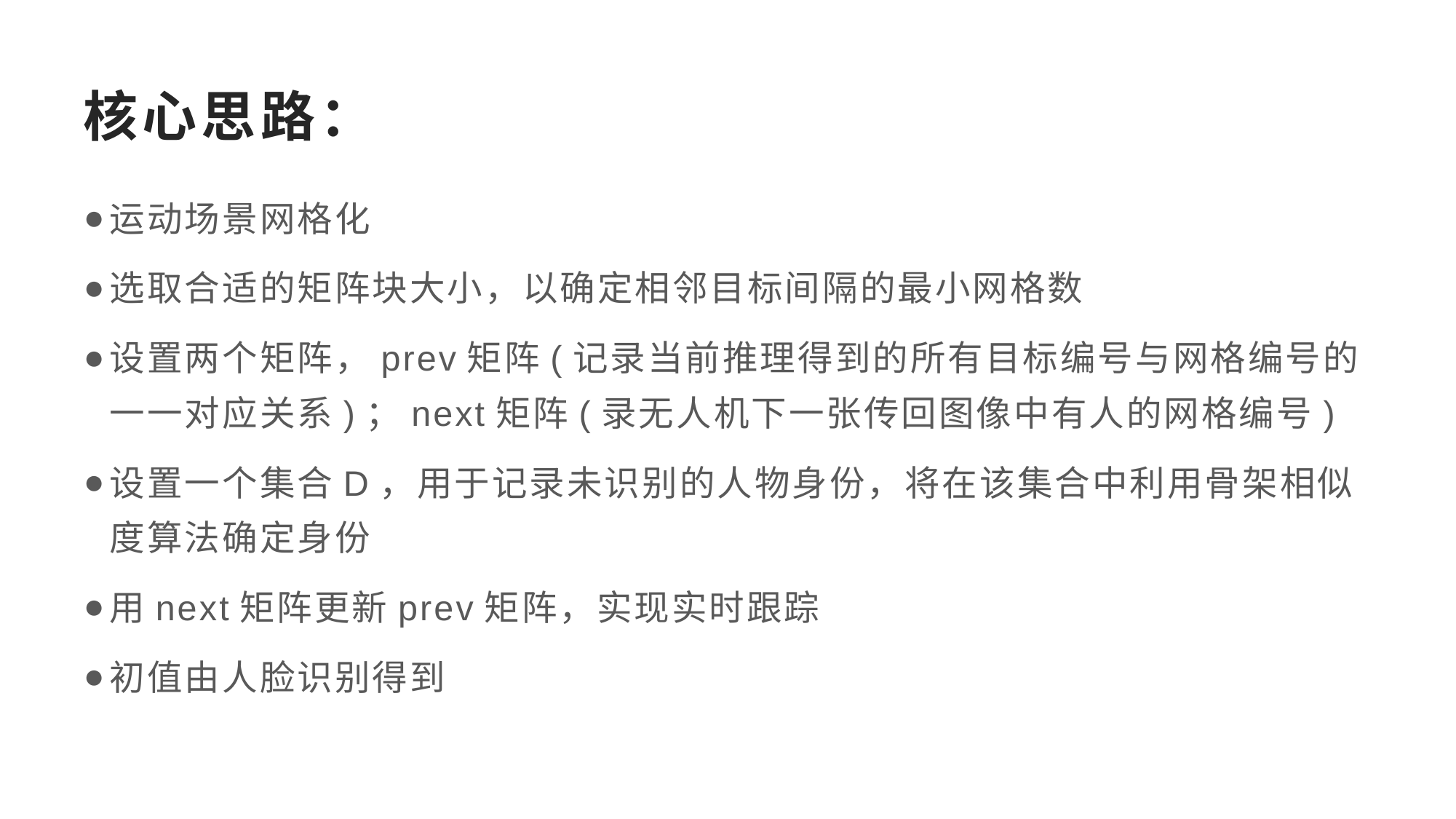

# 核心思路：
运动场景网格化
选取合适的矩阵块大小，以确定相邻目标间隔的最小网格数
设置两个矩阵，prev矩阵(记录当前推理得到的所有目标编号与网格编号的一一对应关系)；next矩阵(录无人机下一张传回图像中有人的网格编号)
设置一个集合D，用于记录未识别的人物身份，将在该集合中利用骨架相似度算法确定身份
用next矩阵更新prev矩阵，实现实时跟踪
初值由人脸识别得到